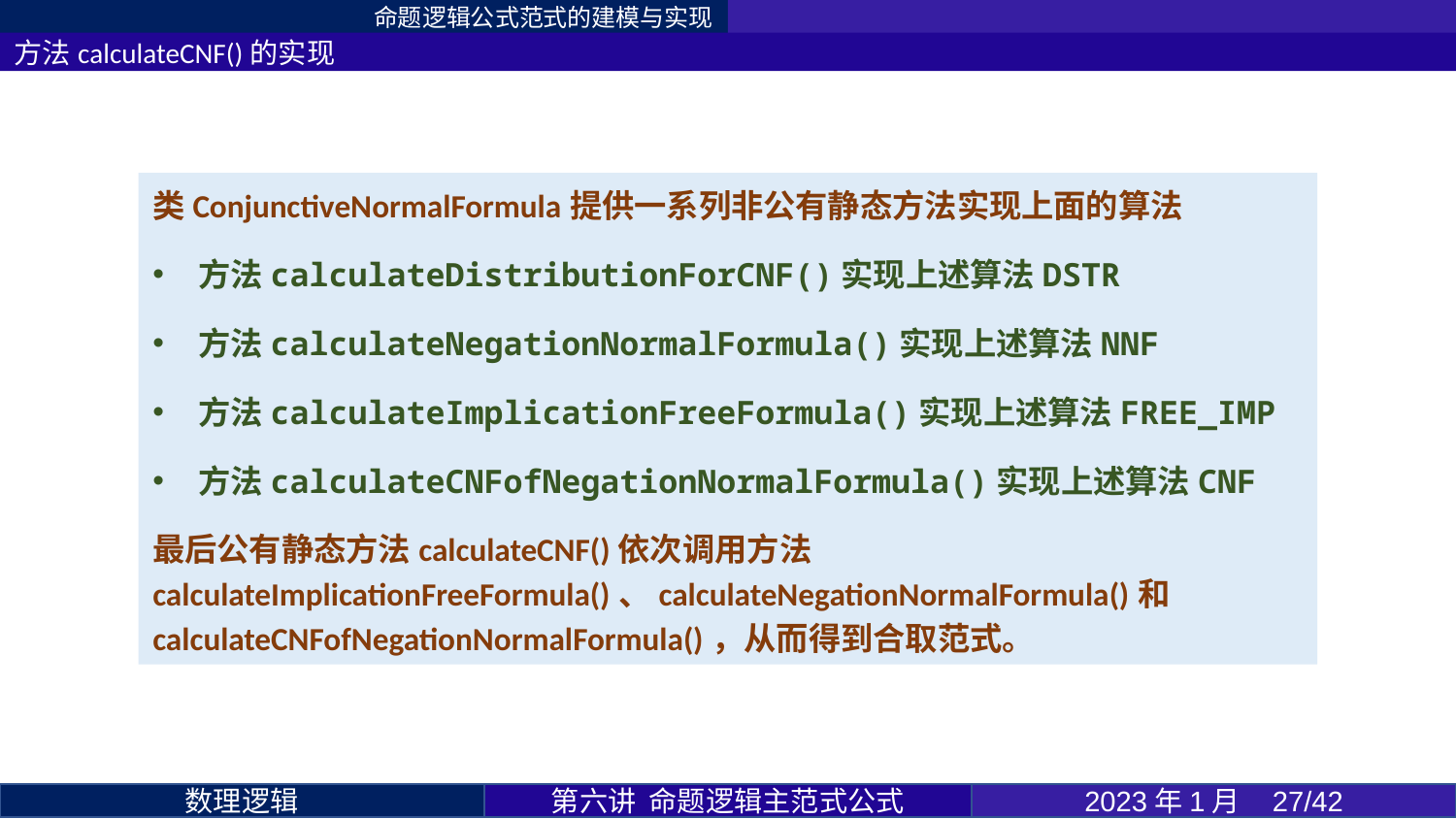

命题逻辑公式范式的建模与实现
方法calculateCNF()的实现
类ConjunctiveNormalFormula提供一系列非公有静态方法实现上面的算法
方法calculateDistributionForCNF()实现上述算法DSTR
方法calculateNegationNormalFormula()实现上述算法NNF
方法calculateImplicationFreeFormula()实现上述算法FREE_IMP
方法calculateCNFofNegationNormalFormula()实现上述算法CNF
最后公有静态方法calculateCNF()依次调用方法calculateImplicationFreeFormula()、calculateNegationNormalFormula()和calculateCNFofNegationNormalFormula()，从而得到合取范式。
第六讲  命题逻辑主范式公式
2023年1月    27/42
数理逻辑